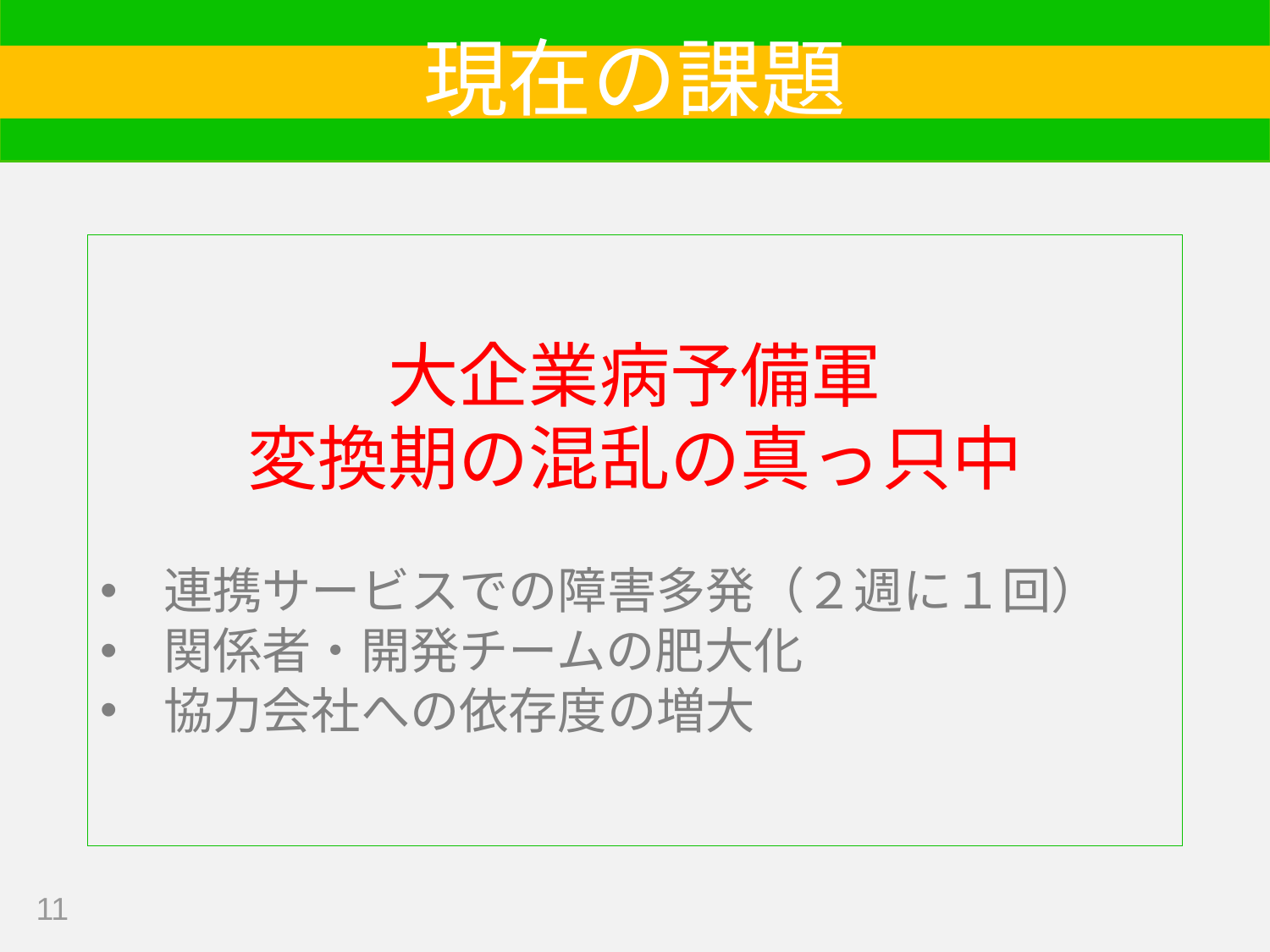

# 現在の課題
大企業病予備軍
変換期の混乱の真っ只中

連携サービスでの障害多発（２週に１回）
関係者・開発チームの肥大化
協力会社への依存度の増大
11